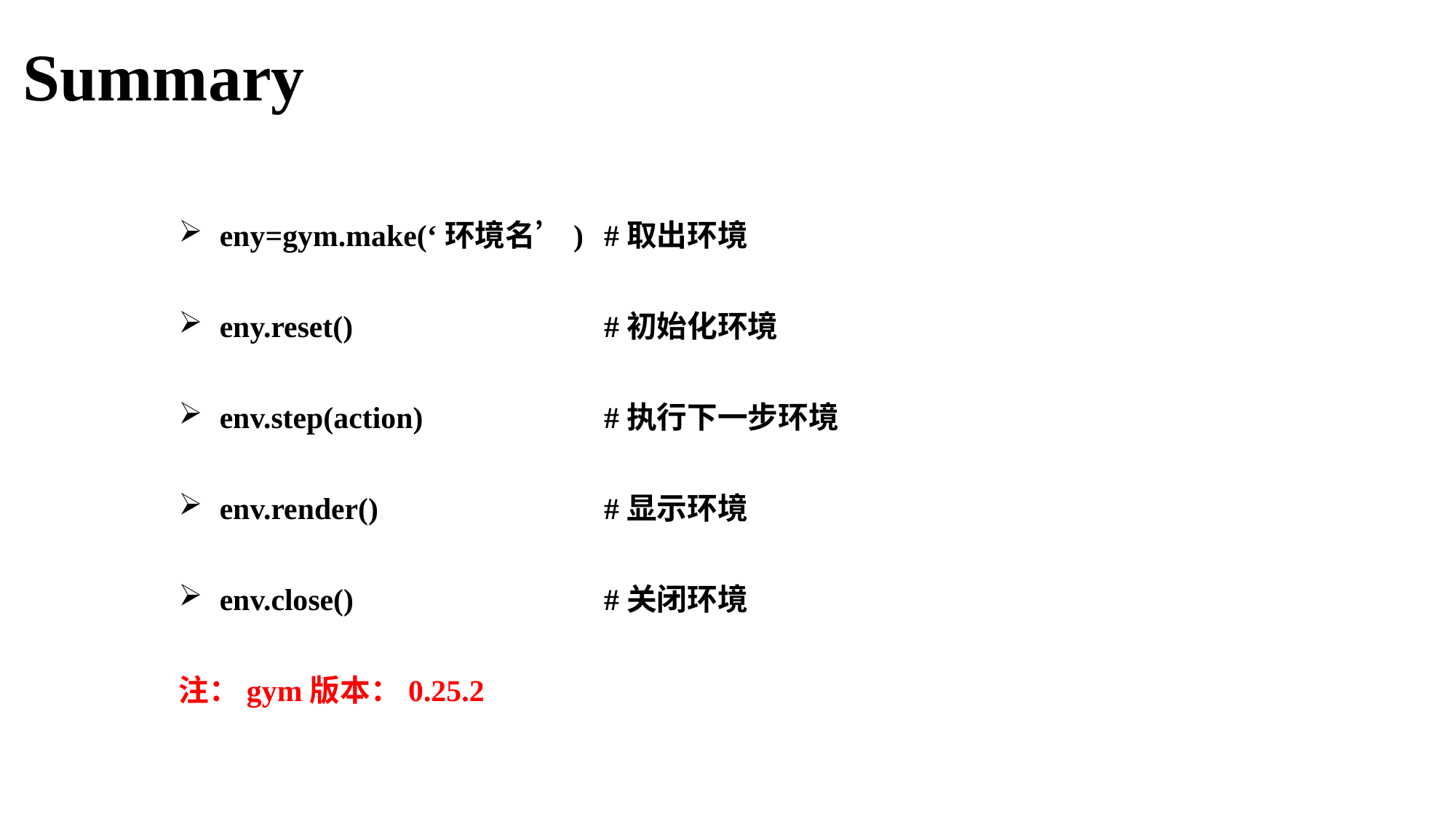

Summary

eny=gym.make(‘环境名’)

eny.reset()

env.step(action)

env.render()

env.close()

注：gym版本：0.25.2

#取出环境

#初始化环境

#执行下一步环境

#显示环境

#关闭环境

37